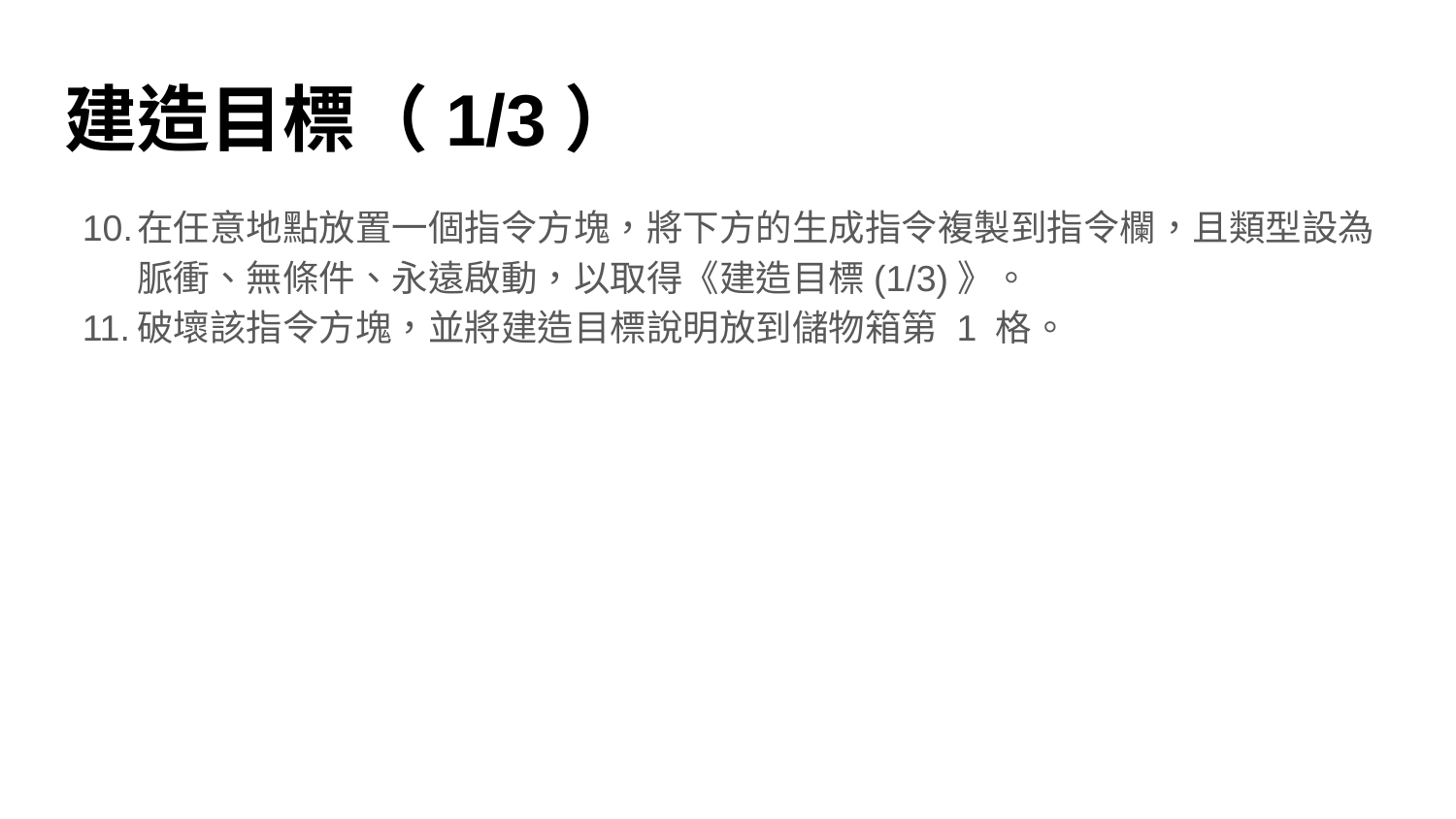

# 建造目標（1/3）
在任意地點放置一個指令方塊，將下方的生成指令複製到指令欄，且類型設為脈衝、無條件、永遠啟動，以取得《建造目標(1/3)》。
破壞該指令方塊，並將建造目標說明放到儲物箱第 1 格。